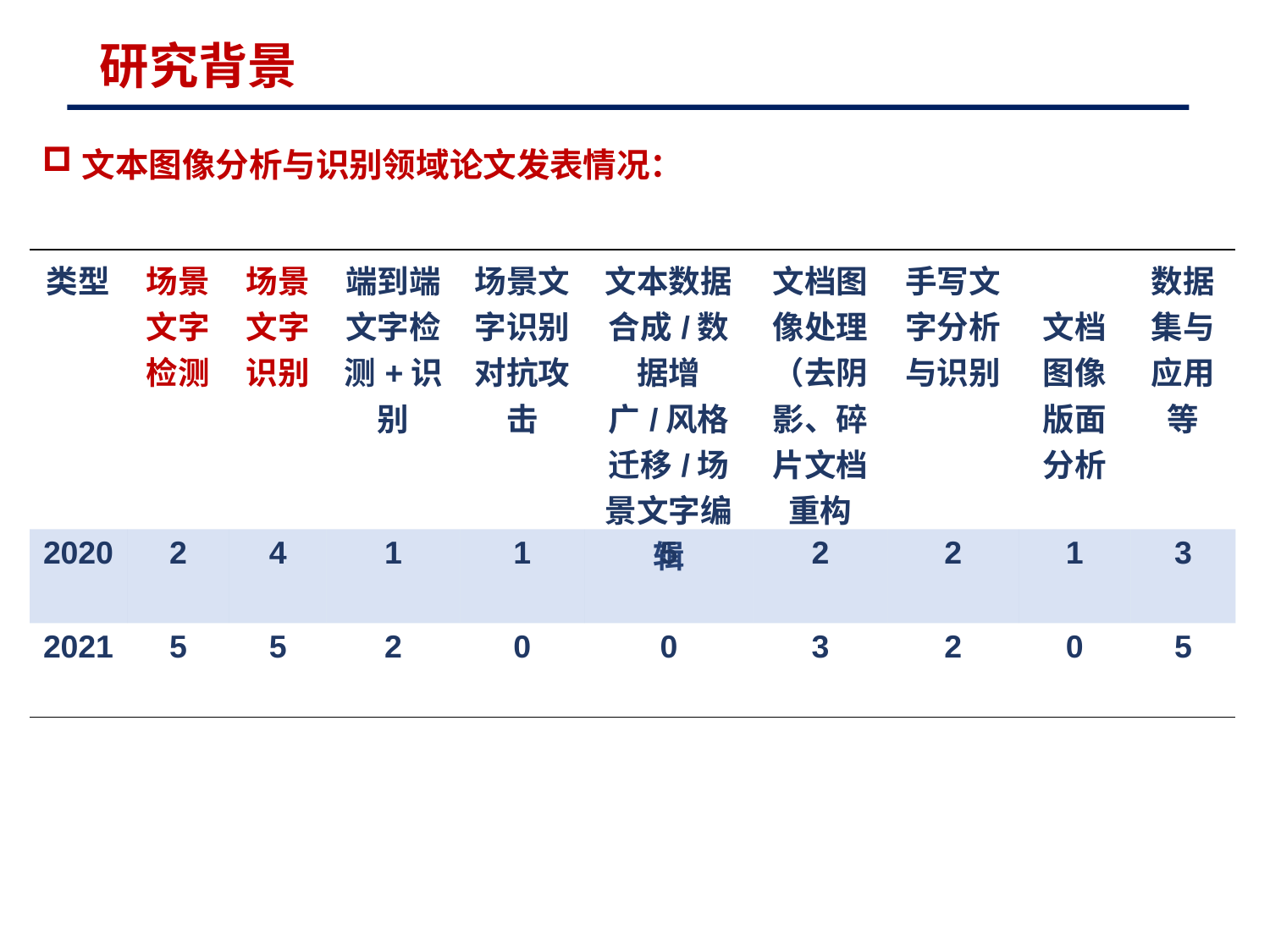

研究背景
文本图像分析与识别领域论文发表情况：
| 类型 | 场景文字检测 | 场景文字识别 | 端到端文字检测+识别 | 场景文字识别对抗攻击 | 文本数据合成/数据增广/风格迁移/场景文字编辑 | 文档图像处理（去阴影、碎片文档重构 | 手写文字分析与识别 | 文档图像版面分析 | 数据集与应用等 |
| --- | --- | --- | --- | --- | --- | --- | --- | --- | --- |
| 2020 | 2 | 4 | 1 | 1 | 5 | 2 | 2 | 1 | 3 |
| 2021 | 5 | 5 | 2 | 0 | 0 | 3 | 2 | 0 | 5 |